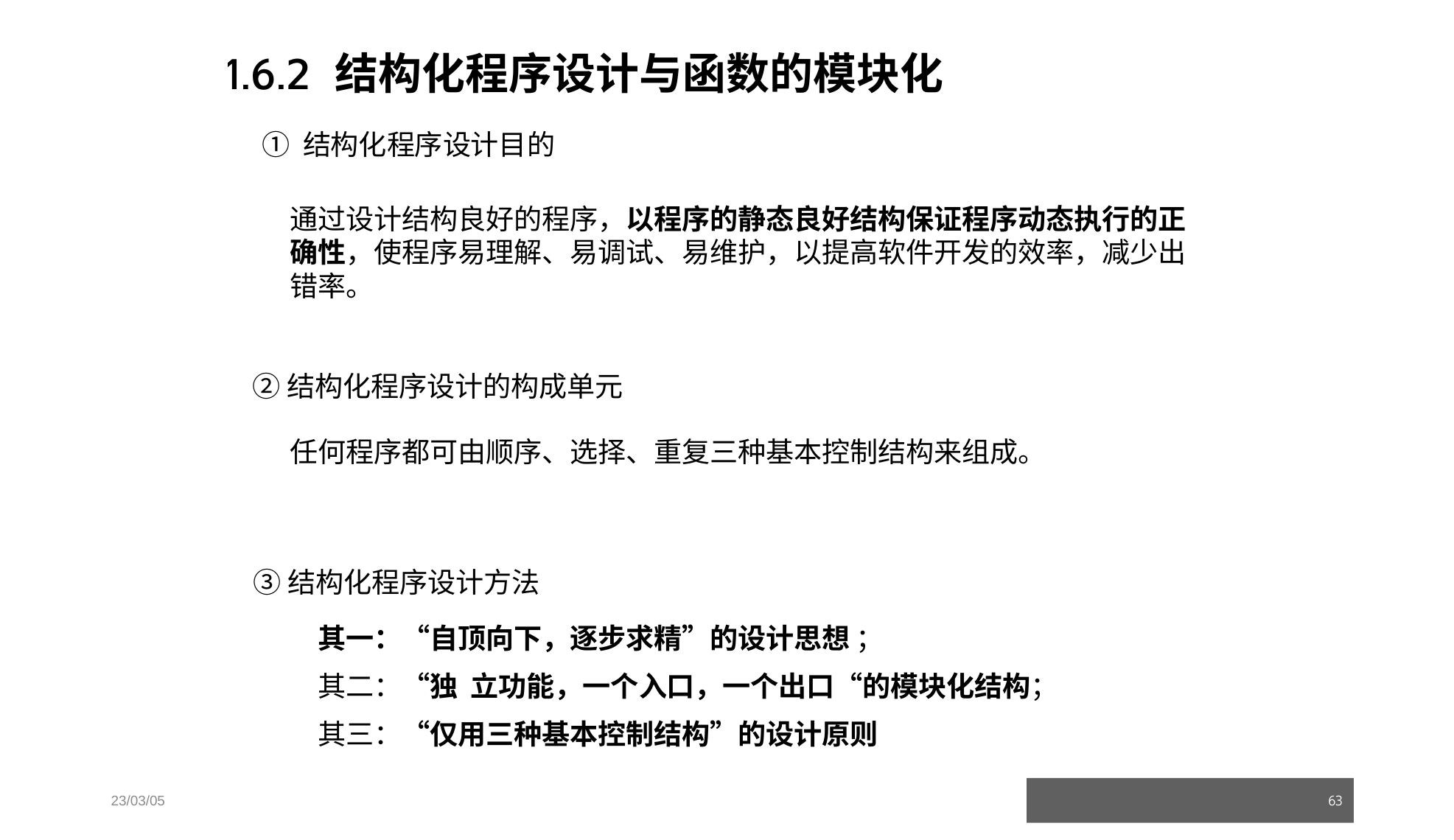

1.6.2 结构化程序设计与函数的模块化
① 结构化程序设计目的
通过设计结构良好的程序，以程序的静态良好结构保证程序动态执行的正确性，使程序易理解、易调试、易维护，以提高软件开发的效率，减少出错率。
②结构化程序设计的构成单元
任何程序都可由顺序、选择、重复三种基本控制结构来组成。
③结构化程序设计方法
其一：“自顶向下，逐步求精”的设计思想 ；
其二：“独  立功能，一个入口，一个出口“的模块化结构；
其三：“仅用三种基本控制结构”的设计原则
23/03/05
63